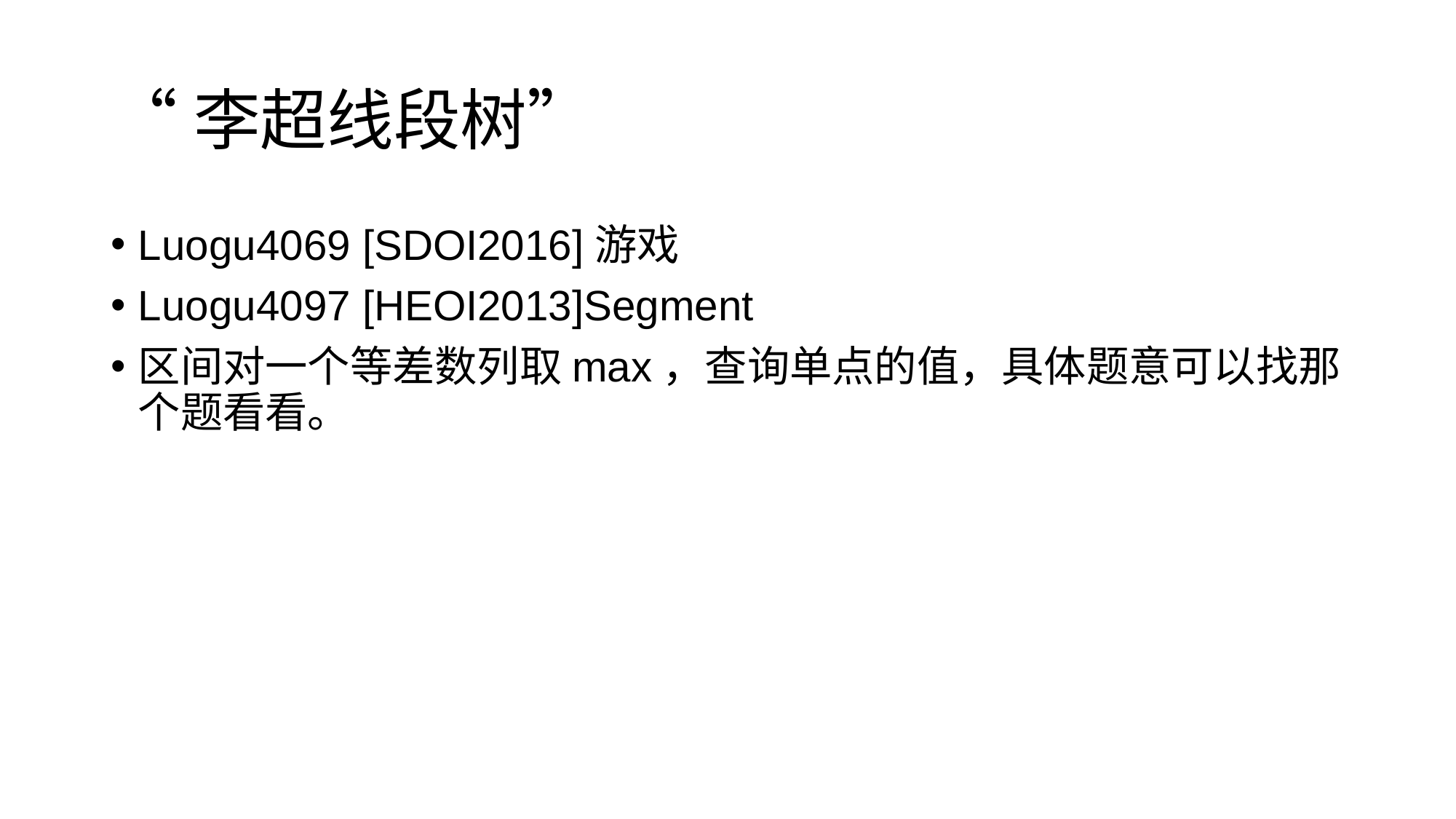

# “李超线段树”
Luogu4069 [SDOI2016]游戏
Luogu4097 [HEOI2013]Segment
区间对一个等差数列取max，查询单点的值，具体题意可以找那个题看看。